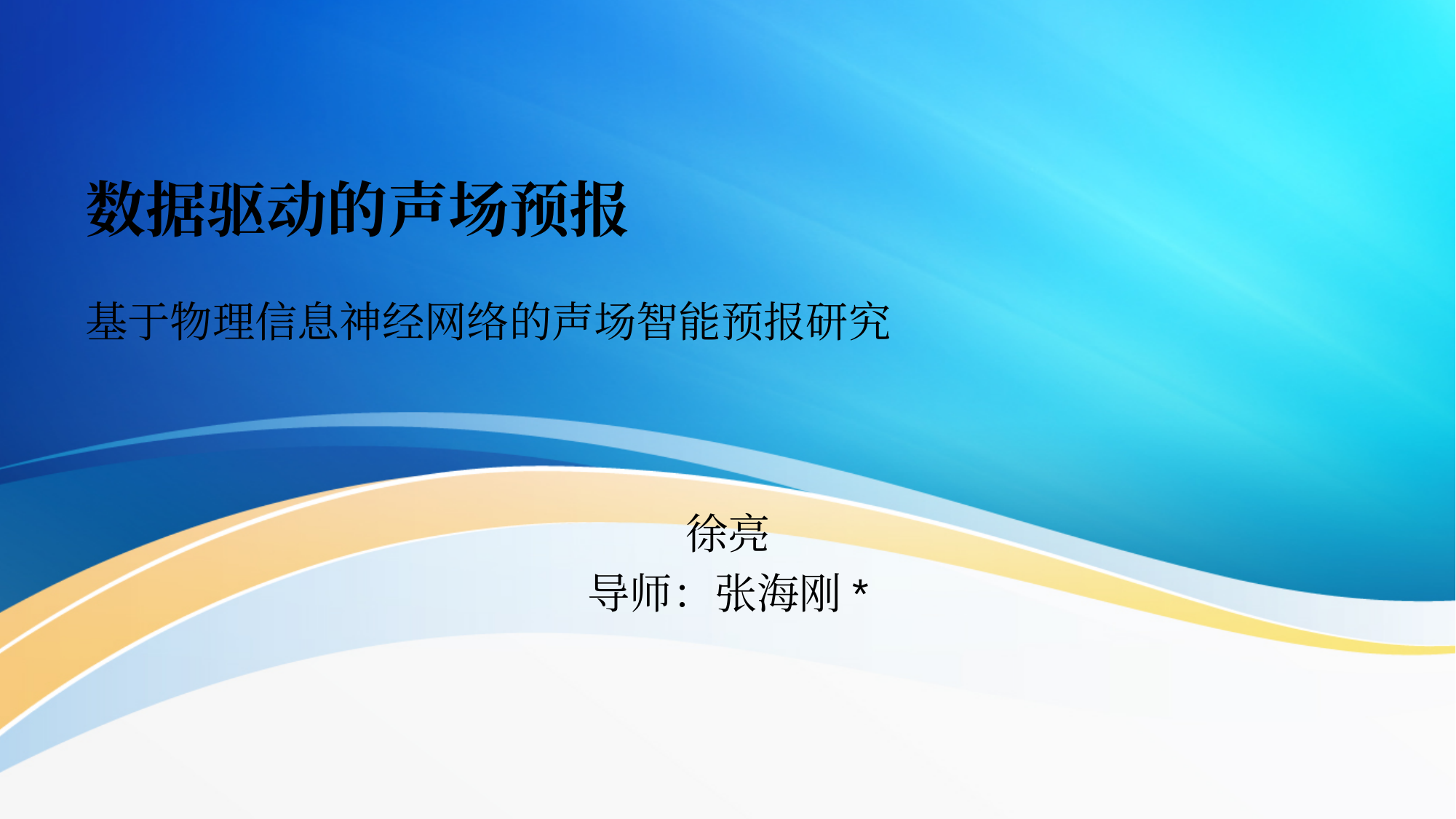

# 数据驱动的声场预报
基于物理信息神经网络的声场智能预报研究

徐亮
导师：张海刚*